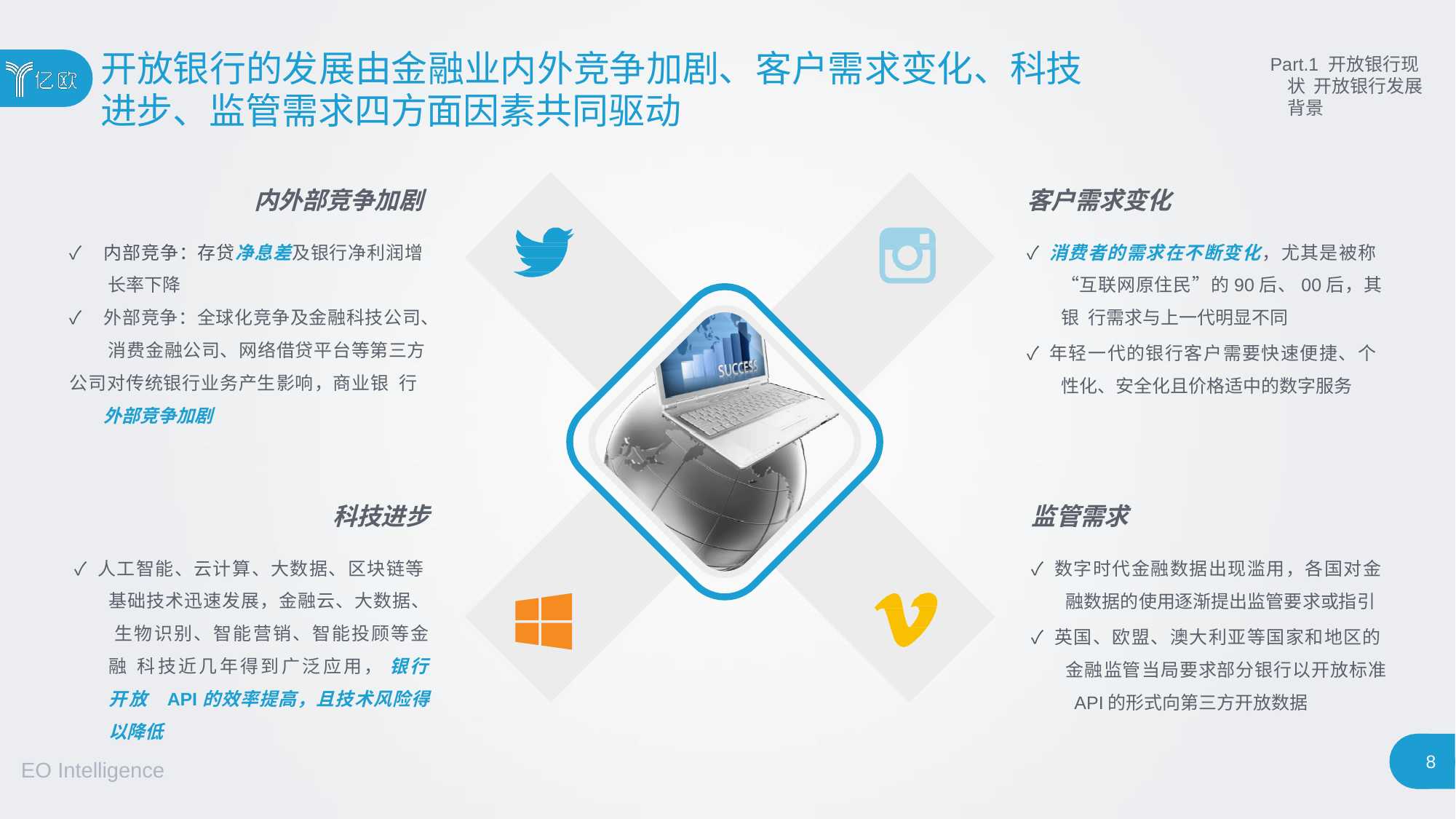

# 开放银行的发展由金融业内外竞争加剧、客户需求变化、科技
进步、监管需求四方面因素共同驱动
Part.1 开放银行现状  开放银行发展背景

内外部竞争加剧
✓	内部竞争：存贷净息差及银行净利润增  长率下降
✓	外部竞争：全球化竞争及金融科技公司、  消费金融公司、网络借贷平台等第三方
公司对传统银行业务产生影响，商业银  行外部竞争加剧
客户需求变化
✓ 消费者的需求在不断变化，尤其是被称  “互联网原住民”的90后、00后，其银  行需求与上一代明显不同
✓ 年轻一代的银行客户需要快速便捷、个  性化、安全化且价格适中的数字服务

科技进步
✓ 人工智能、云计算、大数据、区块链等  基础技术迅速发展，金融云、大数据、  生物识别、智能营销、智能投顾等金融  科技近几年得到广泛应用， 银行开放  API的效率提高，且技术风险得以降低
监管需求
✓ 数字时代金融数据出现滥用，各国对金  融数据的使用逐渐提出监管要求或指引
✓ 英国、欧盟、澳大利亚等国家和地区的  金融监管当局要求部分银行以开放标准  API的形式向第三方开放数据

8
EO Intelligence